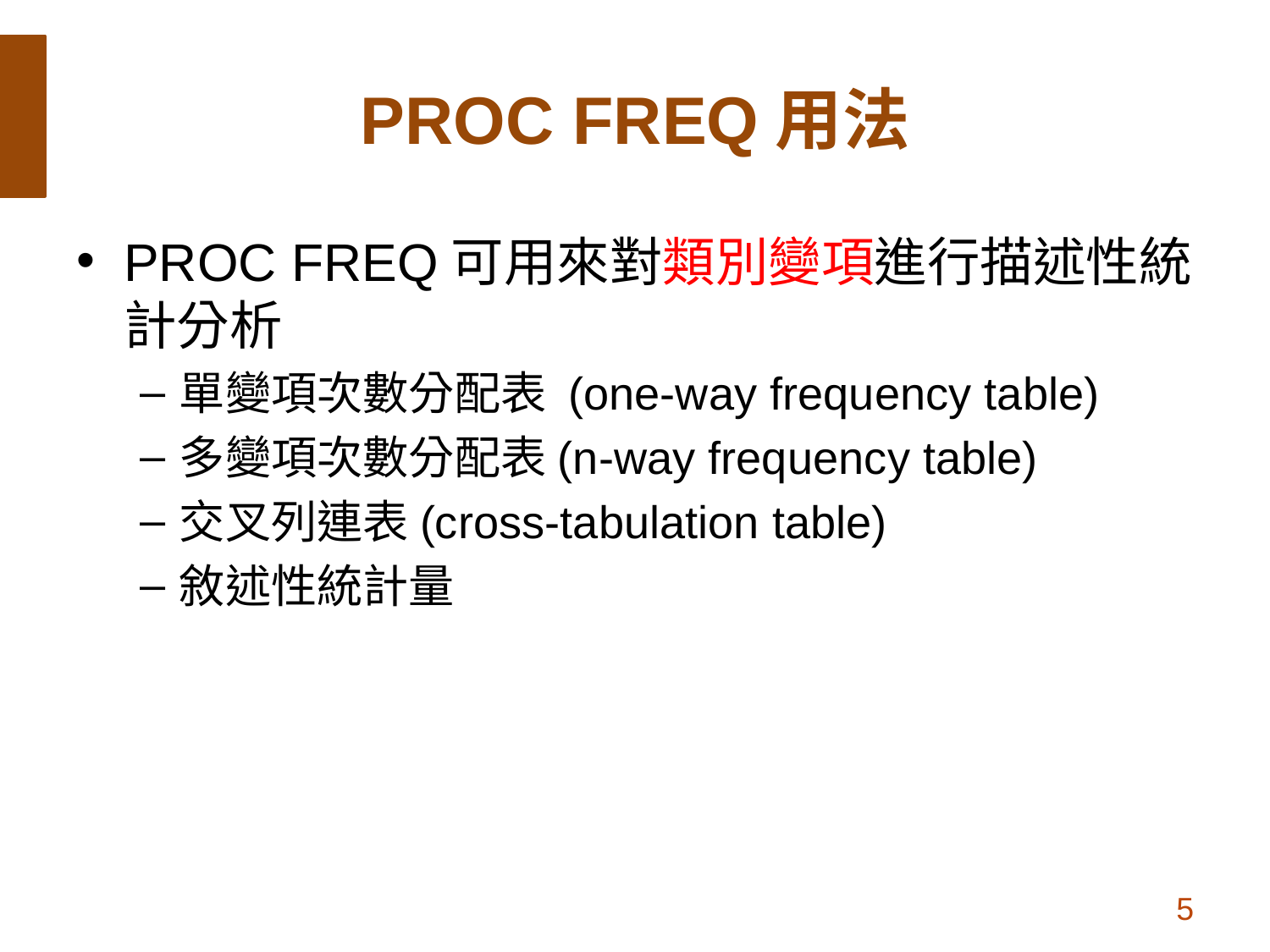

# PROC FREQ用法
PROC FREQ可用來對類別變項進行描述性統計分析
單變項次數分配表 (one-way frequency table)
多變項次數分配表(n-way frequency table)
交叉列連表(cross-tabulation table)
敘述性統計量
5